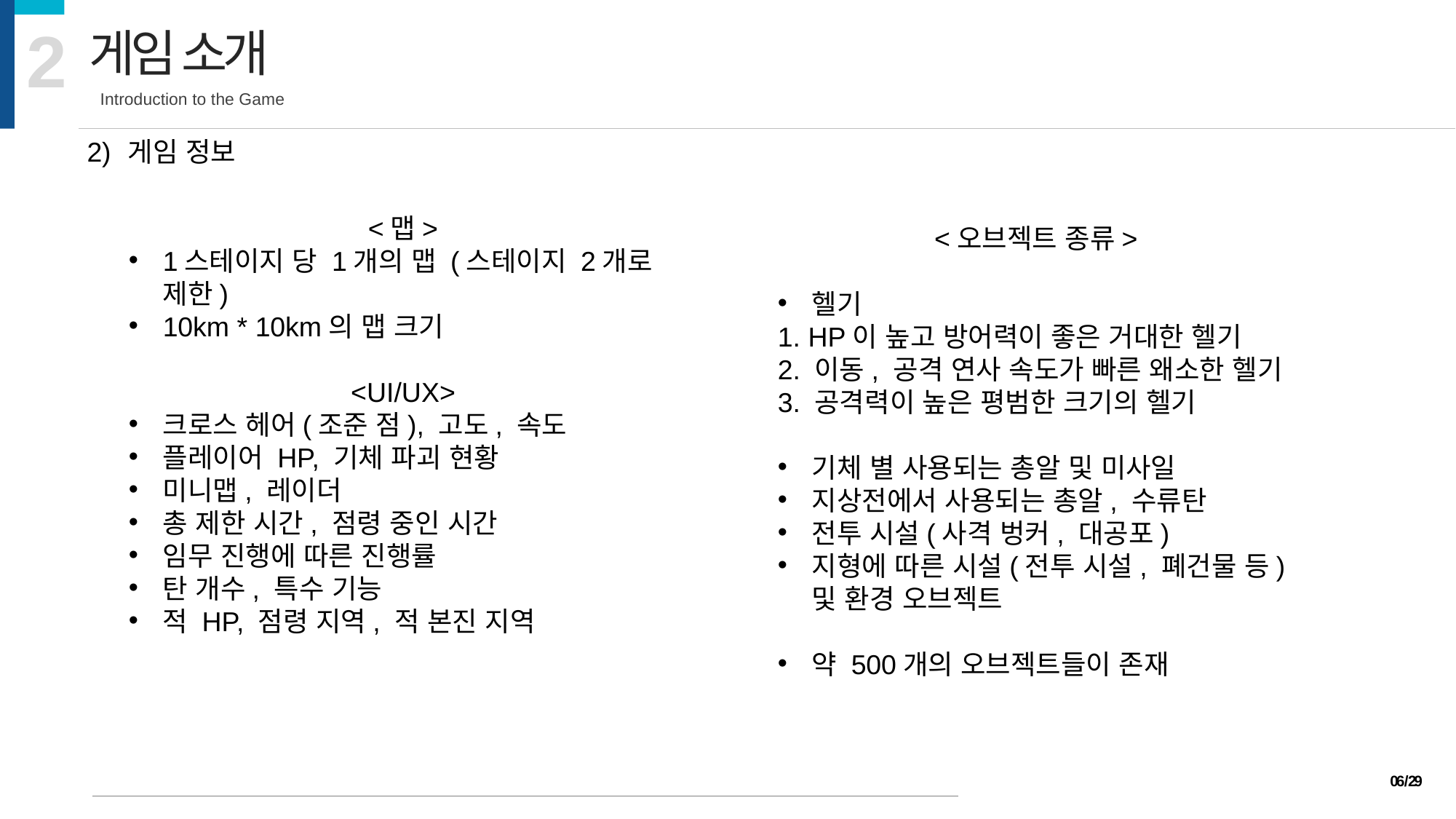

2
게임 소개
Introduction to the Game
게임 정보
<맵>
1스테이지 당 1개의 맵 (스테이지 2개로 제한)
10km * 10km의 맵 크기

<UI/UX>
크로스 헤어(조준 점), 고도, 속도
플레이어 HP, 기체 파괴 현황
미니맵, 레이더
총 제한 시간, 점령 중인 시간
임무 진행에 따른 진행률
탄 개수, 특수 기능
적 HP, 점령 지역, 적 본진 지역
<오브젝트 종류>

헬기
1. HP이 높고 방어력이 좋은 거대한 헬기
2. 이동, 공격 연사 속도가 빠른 왜소한 헬기
3. 공격력이 높은 평범한 크기의 헬기

기체 별 사용되는 총알 및 미사일
지상전에서 사용되는 총알, 수류탄
전투 시설(사격 벙커, 대공포)
지형에 따른 시설(전투 시설, 폐건물 등) 및 환경 오브젝트

약 500개의 오브젝트들이 존재
<그림 1> 비행 화면 예시

06 / 29